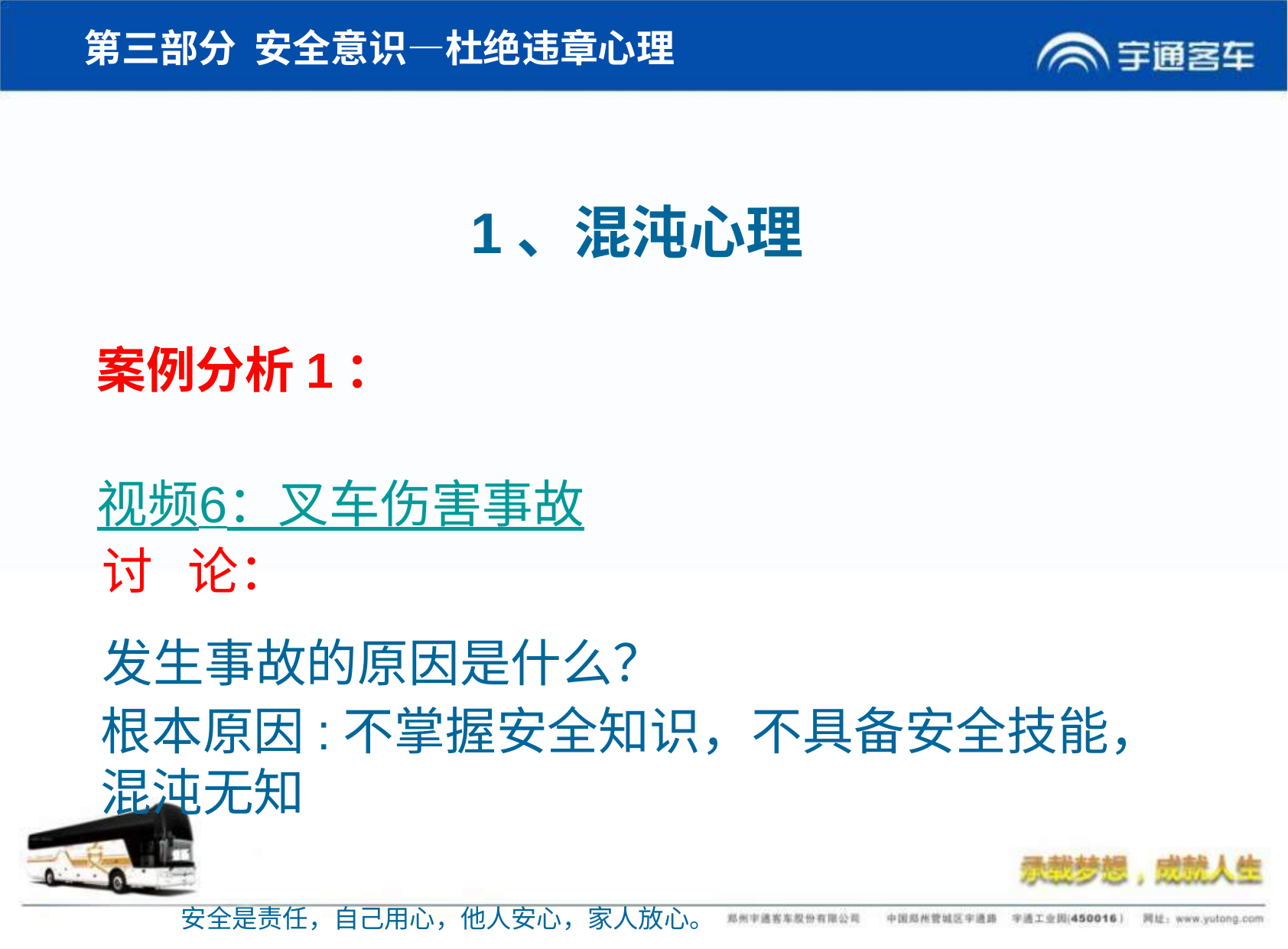

# 第三部分  安全意识—杜绝违章心理
1、混沌心理
案例分析1：
视频6：叉车伤害事故
讨   论：
发生事故的原因是什么？
根本原因:不掌握安全知识，不具备安全技能，混沌无知